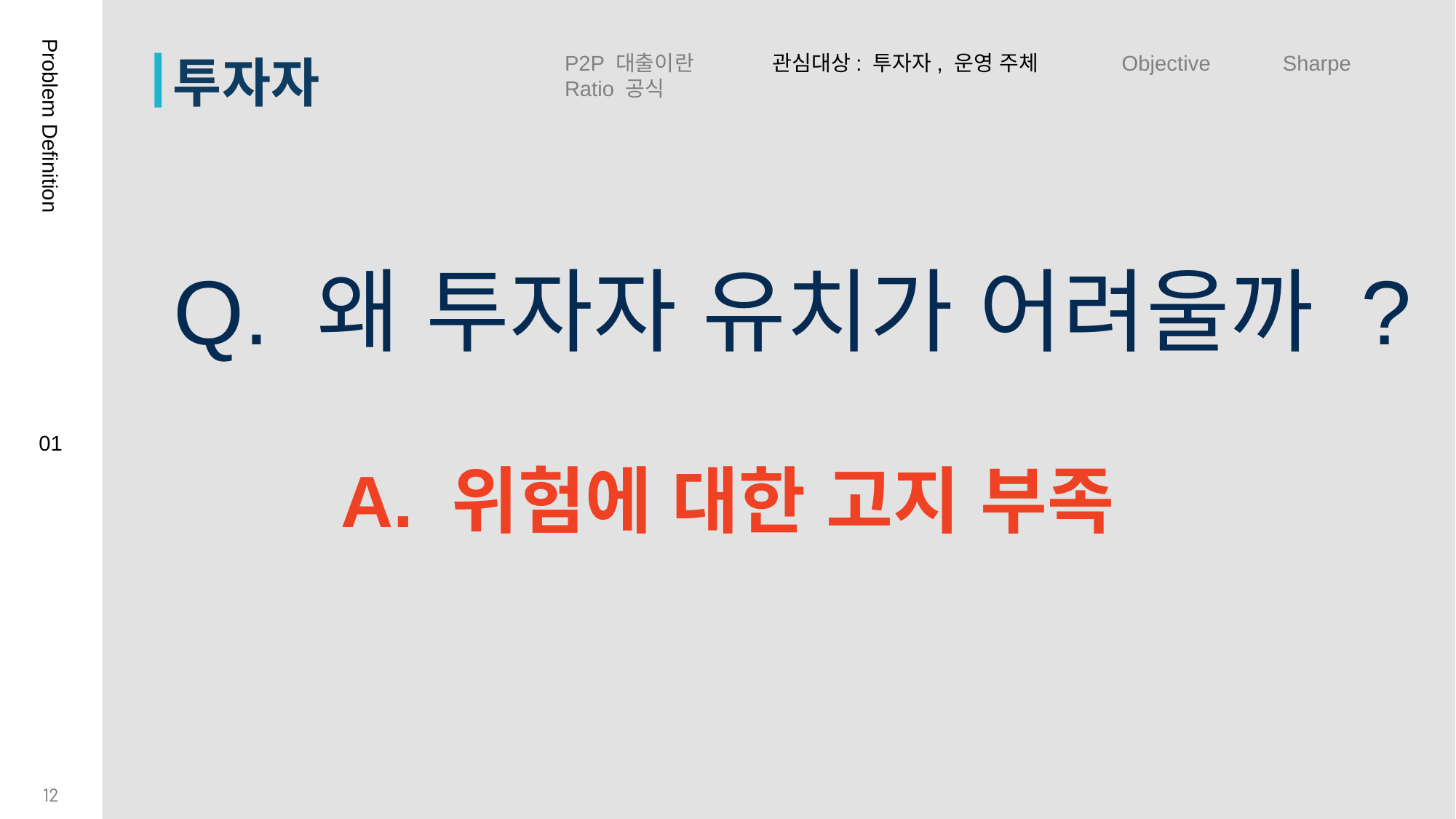

투자자
P2P 대출이란             관심대상: 투자자, 운영 주체             Objective            Sharpe Ratio 공식

Problem Definition
Q. 왜 투자자 유치가 어려울까 ?
01
A. 위험에 대한 고지 부족
12